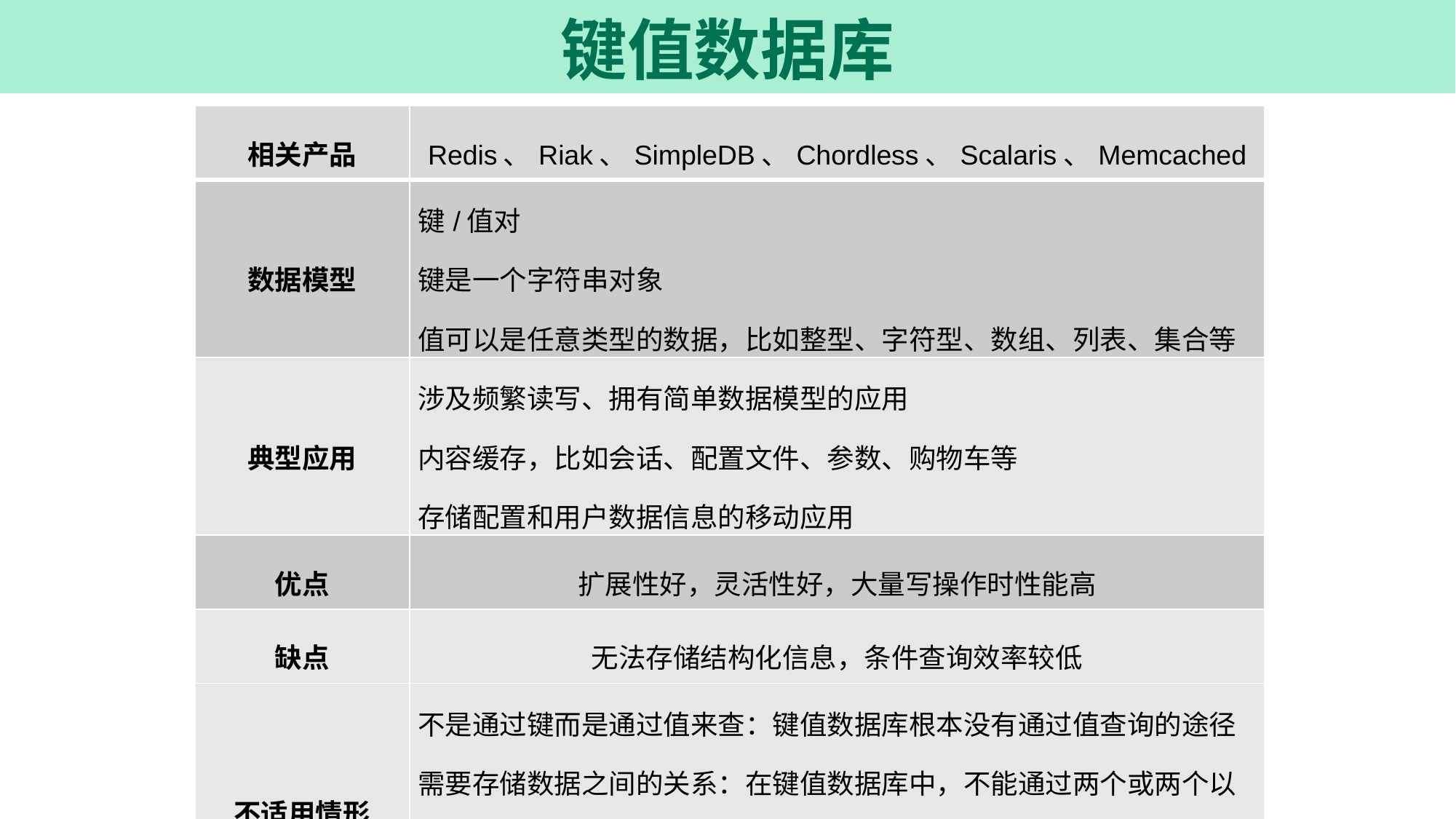

# 键值数据库
| 相关产品 | Redis、Riak、SimpleDB、Chordless、Scalaris、Memcached |
| --- | --- |
| 数据模型 | 键/值对 键是一个字符串对象 值可以是任意类型的数据，比如整型、字符型、数组、列表、集合等 |
| 典型应用 | 涉及频繁读写、拥有简单数据模型的应用 内容缓存，比如会话、配置文件、参数、购物车等 存储配置和用户数据信息的移动应用 |
| 优点 | 扩展性好，灵活性好，大量写操作时性能高 |
| 缺点 | 无法存储结构化信息，条件查询效率较低 |
| 不适用情形 | 不是通过键而是通过值来查：键值数据库根本没有通过值查询的途径 需要存储数据之间的关系：在键值数据库中，不能通过两个或两个以上的键来关联数据 需要事务的支持：在一些键值数据库中，产生故障时，不可以回滚 |